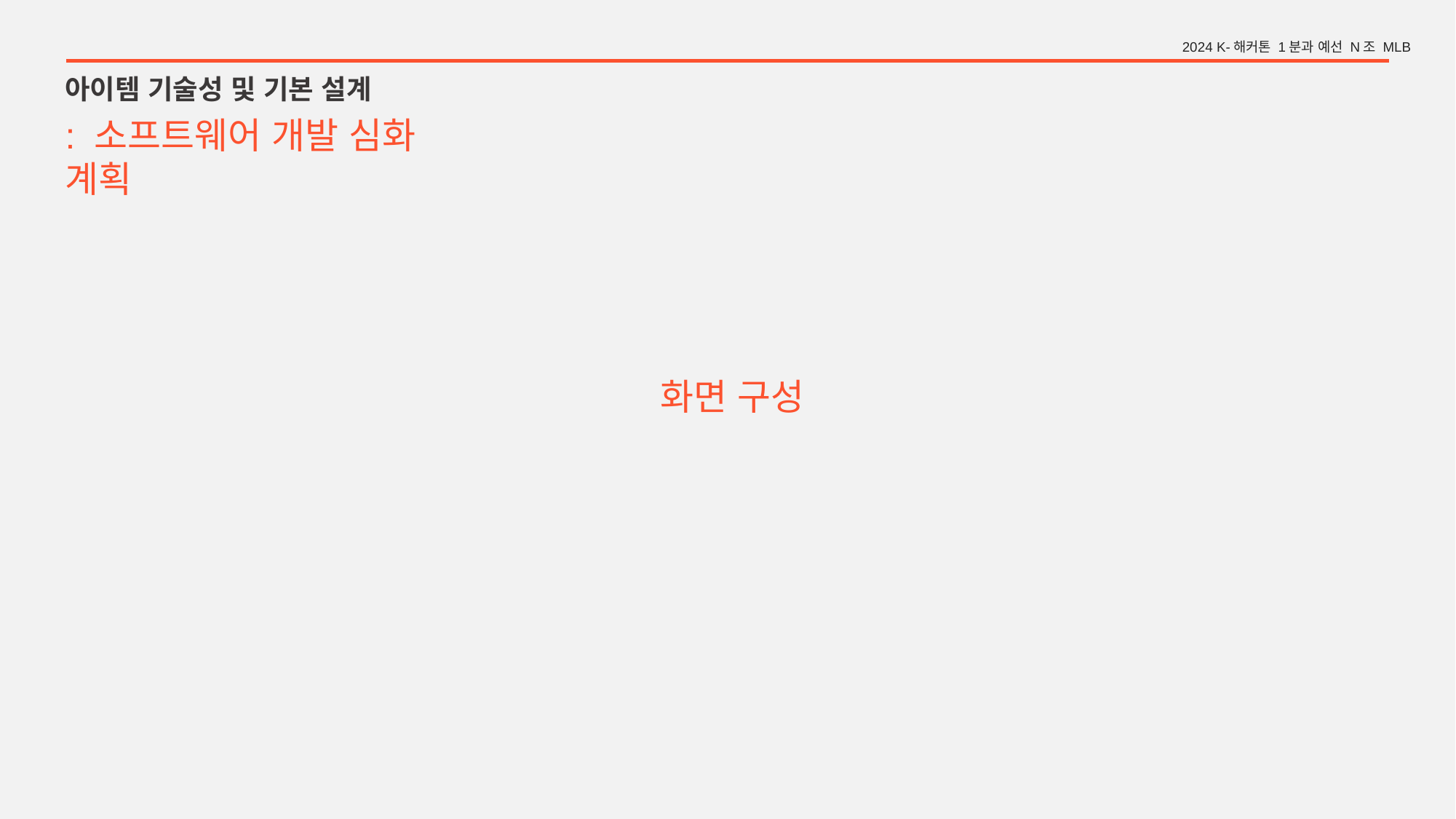

2024 K-해커톤 1분과 예선 N조 MLB
아이템 기술성 및 기본 설계
: 소프트웨어 개발 심화 계획
화면 구성